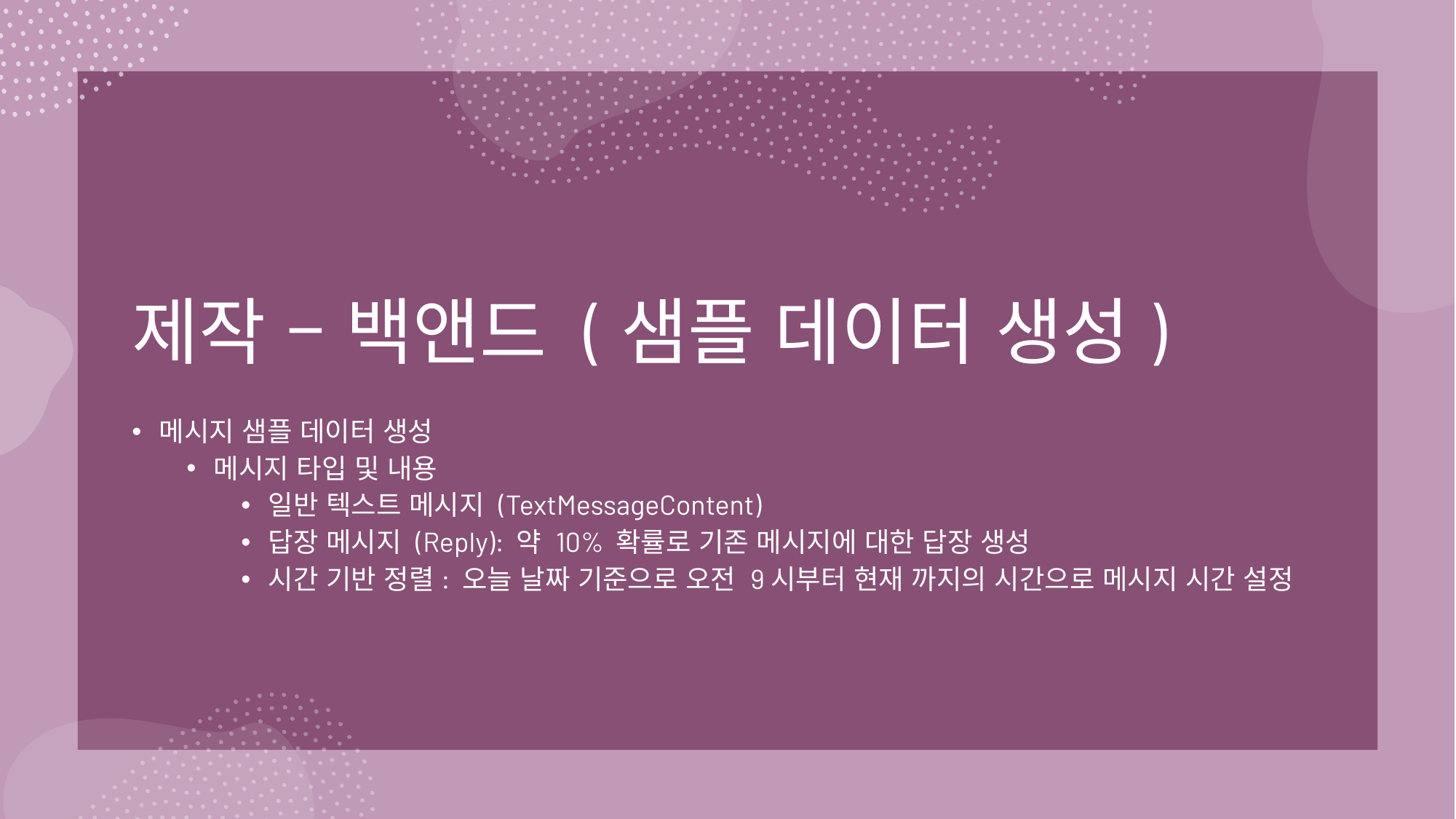

# 제작 – 백앤드 (샘플 데이터 생성)
메시지 샘플 데이터 생성
메시지 타입 및 내용
일반 텍스트 메시지 (TextMessageContent)
답장 메시지 (Reply): 약 10% 확률로 기존 메시지에 대한 답장 생성
시간 기반 정렬: 오늘 날짜 기준으로 오전 9시부터 현재 까지의 시간으로 메시지 시간 설정